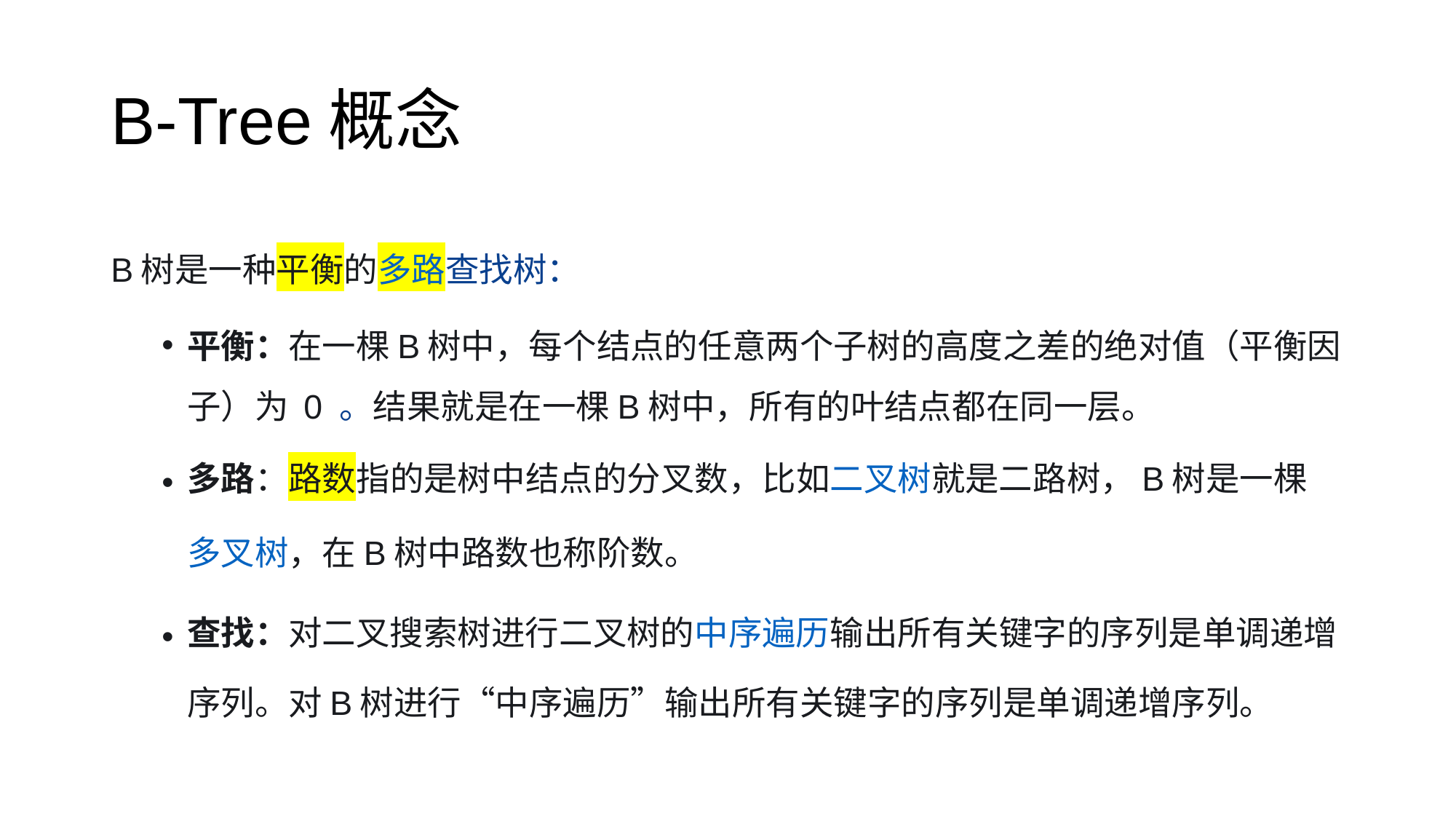

# B-Tree概念
B树是一种平衡的多路查找树：
平衡：在一棵B树中，每个结点的任意两个子树的高度之差的绝对值（平衡因子）为 0 。结果就是在一棵B树中，所有的叶结点都在同一层。
多路：路数指的是树中结点的分叉数，比如二叉树就是二路树，B树是一棵多叉树，在B树中路数也称阶数。
查找：对二叉搜索树进行二叉树的中序遍历输出所有关键字的序列是单调递增序列。对B树进行“中序遍历”输出所有关键字的序列是单调递增序列。